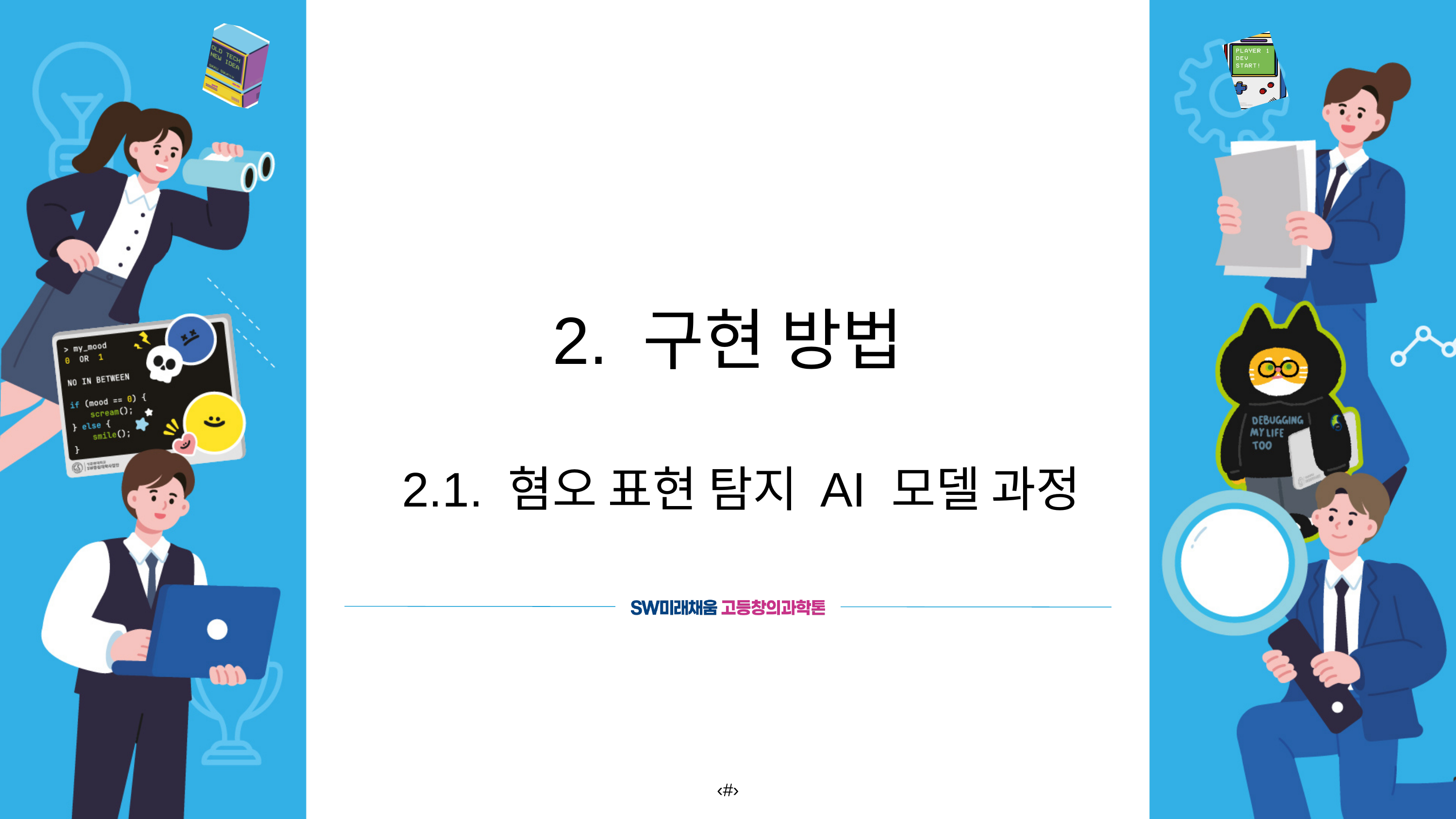

2. 구현 방법
  2.1. 혐오 표현 탐지 AI 모델 과정

‹#›